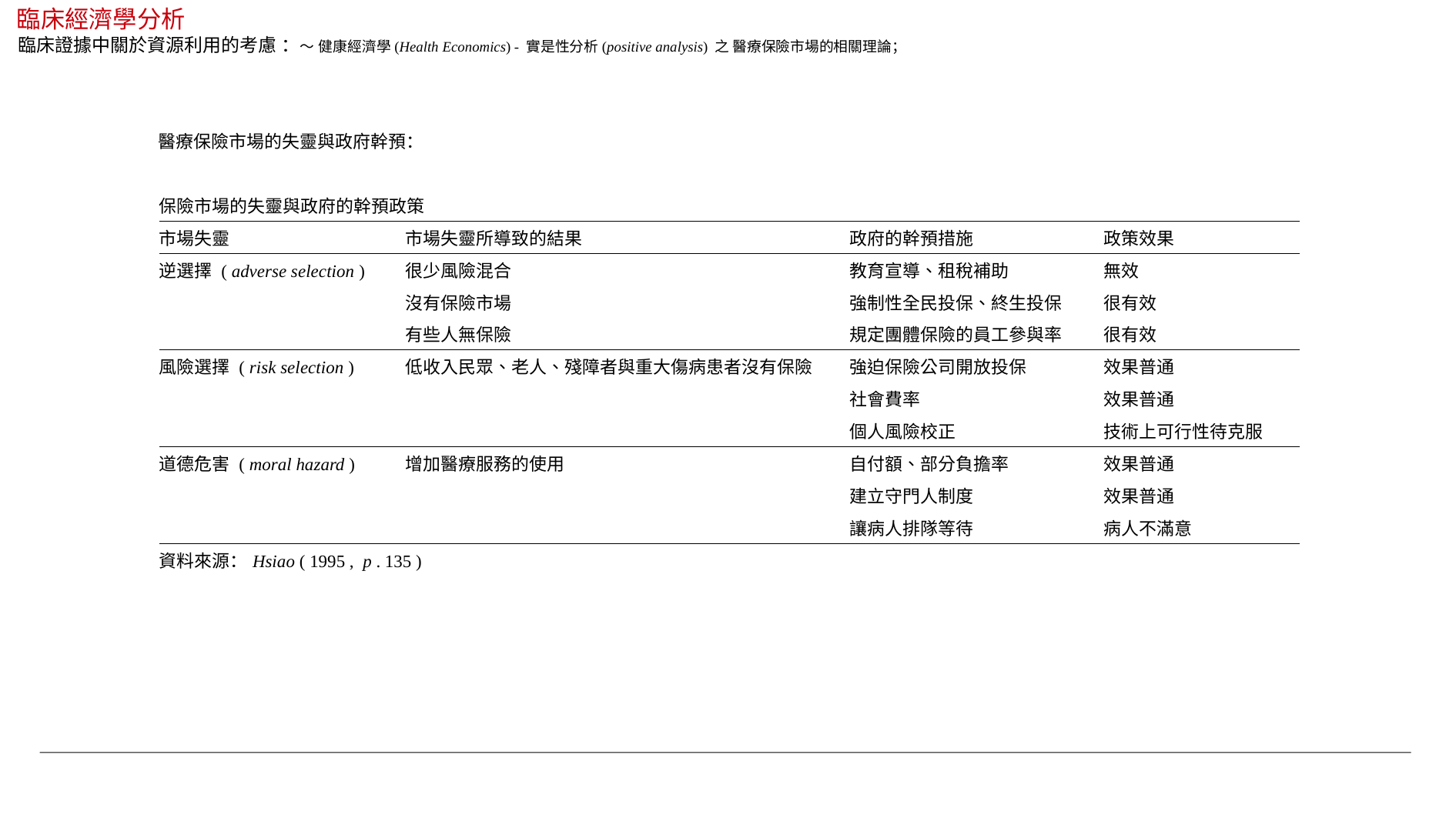

臨床經濟學分析
臨床證據中關於資源利用的考慮 ：～ 健康經濟學(Health Economics) - 實是性分析(positive analysis) 之 醫療保險市場的相關理論；
醫療保險市場的失靈與政府幹預：
| 保險市場的失靈與政府的幹預政策 |  |  |  |
| --- | --- | --- | --- |
| 市場失靈 | 市場失靈所導致的結果 | 政府的幹預措施 | 政策效果 |
| 逆選擇 ( adverse selection ) | 很少風險混合 | 教育宣導、租稅補助 | 無效 |
|  | 沒有保險市場 | 強制性全民投保、終生投保 | 很有效 |
|  | 有些人無保險 | 規定團體保險的員工參與率 | 很有效 |
| 風險選擇 ( risk selection ) | 低收入民眾、老人、殘障者與重大傷病患者沒有保險 | 強迫保險公司開放投保 | 效果普通 |
|  |  | 社會費率 | 效果普通 |
|  |  | 個人風險校正 | 技術上可行性待克服 |
| 道德危害 ( moral hazard ) | 增加醫療服務的使用 | 自付額、部分負擔率 | 效果普通 |
|  |  | 建立守門人制度 | 效果普通 |
|  |  | 讓病人排隊等待 | 病人不滿意 |
| 資料來源：Hsiao ( 1995 , p . 135 ) |  |  |  |